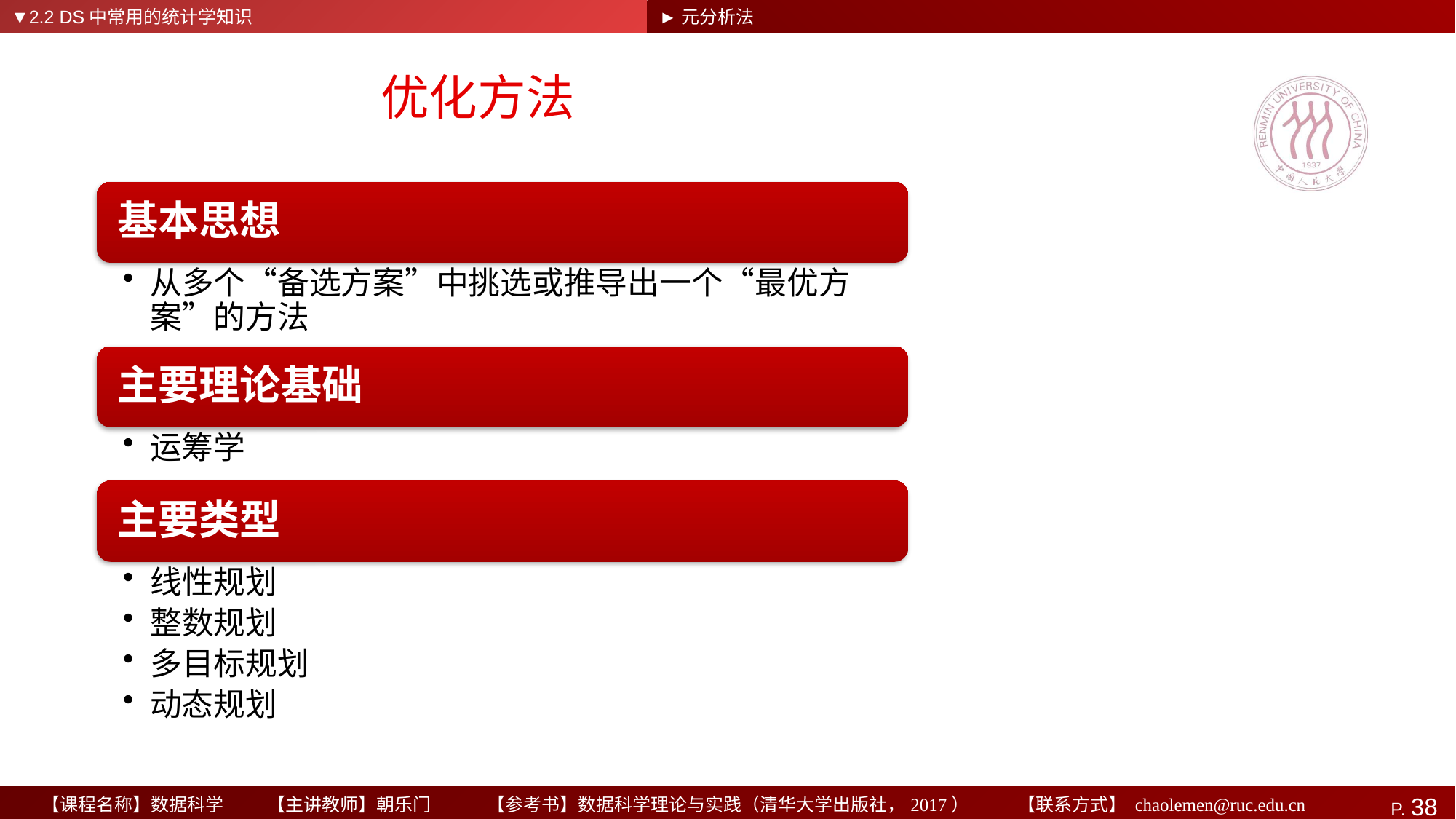

▼2.2 DS中常用的统计学知识
►元分析法
# 优化方法
基本思想
从多个“备选方案”中挑选或推导出一个“最优方案”的方法
主要理论基础
运筹学
主要类型
线性规划
整数规划
多目标规划
动态规划